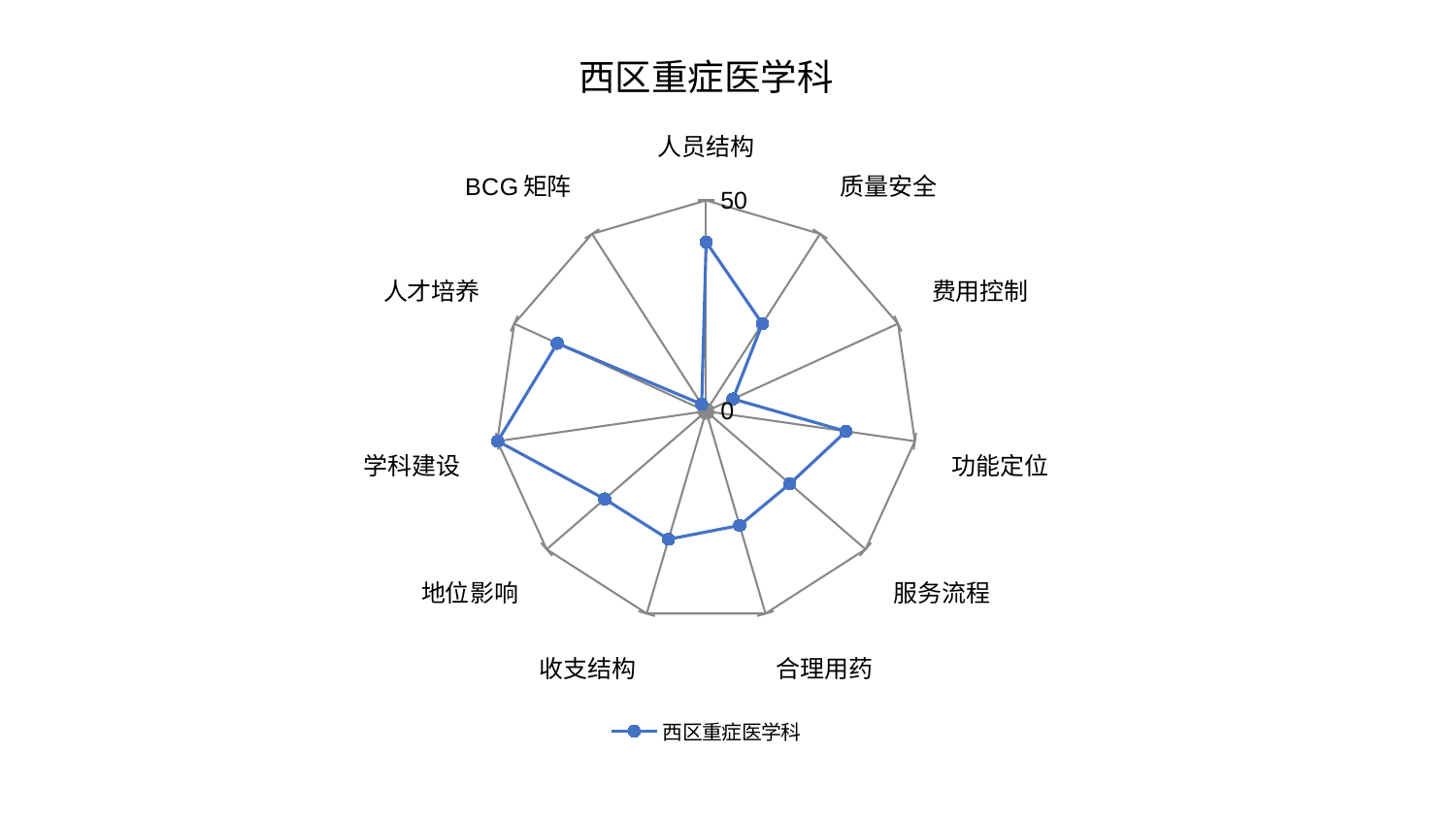

### Chart: 西区重症医学科

| Category | 西区重症医学科 |
|---|---|
| 人员结构 | 40.15402519700599 |
| 质量安全 | 24.673010640443984 |
| 费用控制 | 7.010120564635973 |
| 功能定位 | 33.51225920558516 |
| 服务流程 | 26.277023340223586 |
| 合理用药 | 28.22584386352318 |
| 收支结构 | 31.64783173710273 |
| 地位影响 | 31.799787158276235 |
| 学科建设 | 49.907646868591726 |
| 人才培养 | 38.78653751268817 |
| BCG矩阵 | 1.9544387063082231 |
124